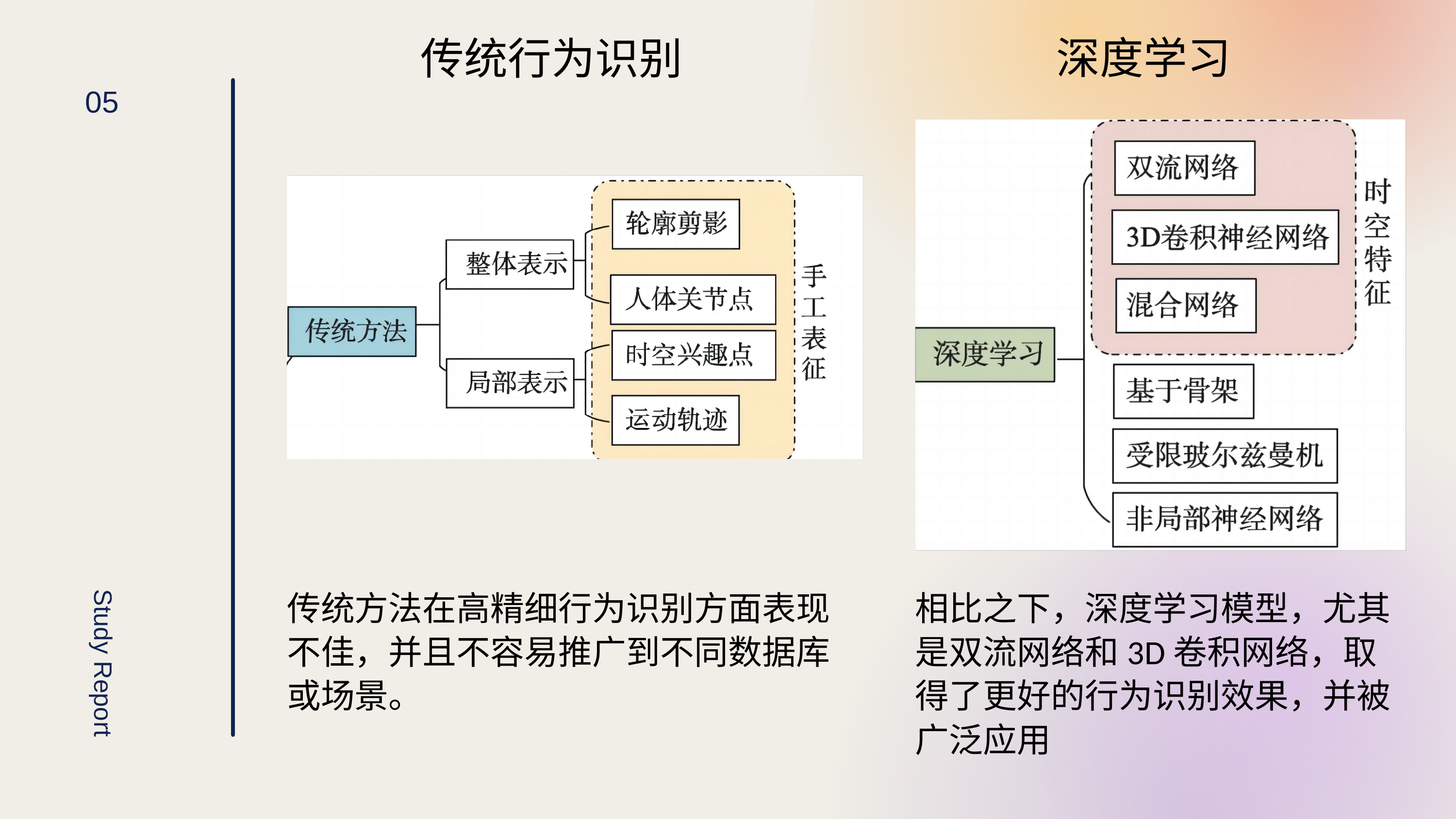

传统行为识别
深度学习
05

Study Report

传统方法在高精细行为识别方面表现不佳，并且不容易推广到不同数据库或场景。
相比之下，深度学习模型，尤其是双流网络和3D卷积网络，取得了更好的行为识别效果，并被广泛应用